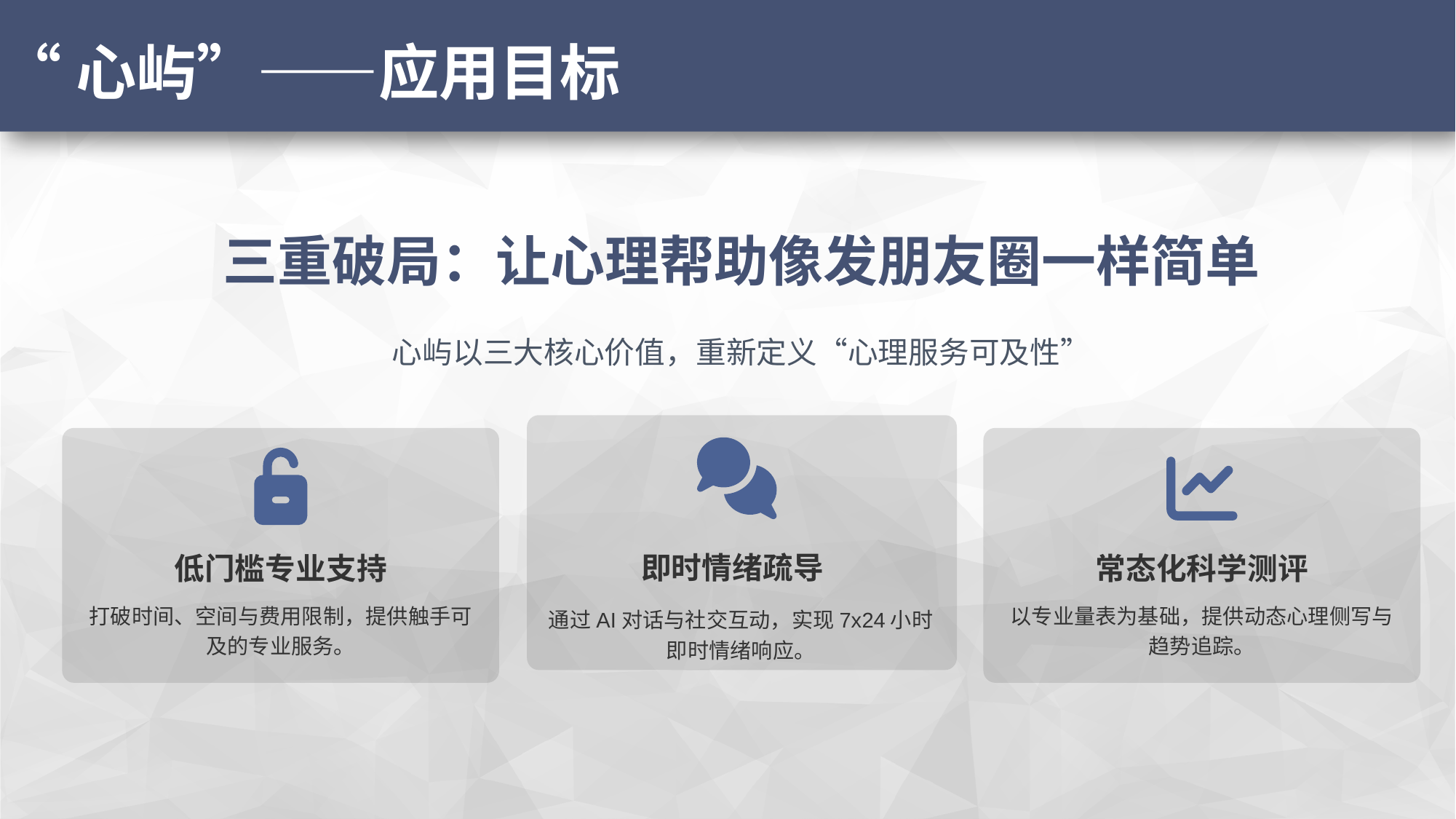

“心屿”——应用目标

三重破局：让心理帮助像发朋友圈一样简单
心屿以三大核心价值，重新定义“心理服务可及性”

即时情绪疏导
低门槛专业支持
常态化科学测评
打破时间、空间与费用限制，提供触手可及的专业服务。
以专业量表为基础，提供动态心理侧写与趋势追踪。
通过AI对话与社交互动，实现7x24小时即时情绪响应。